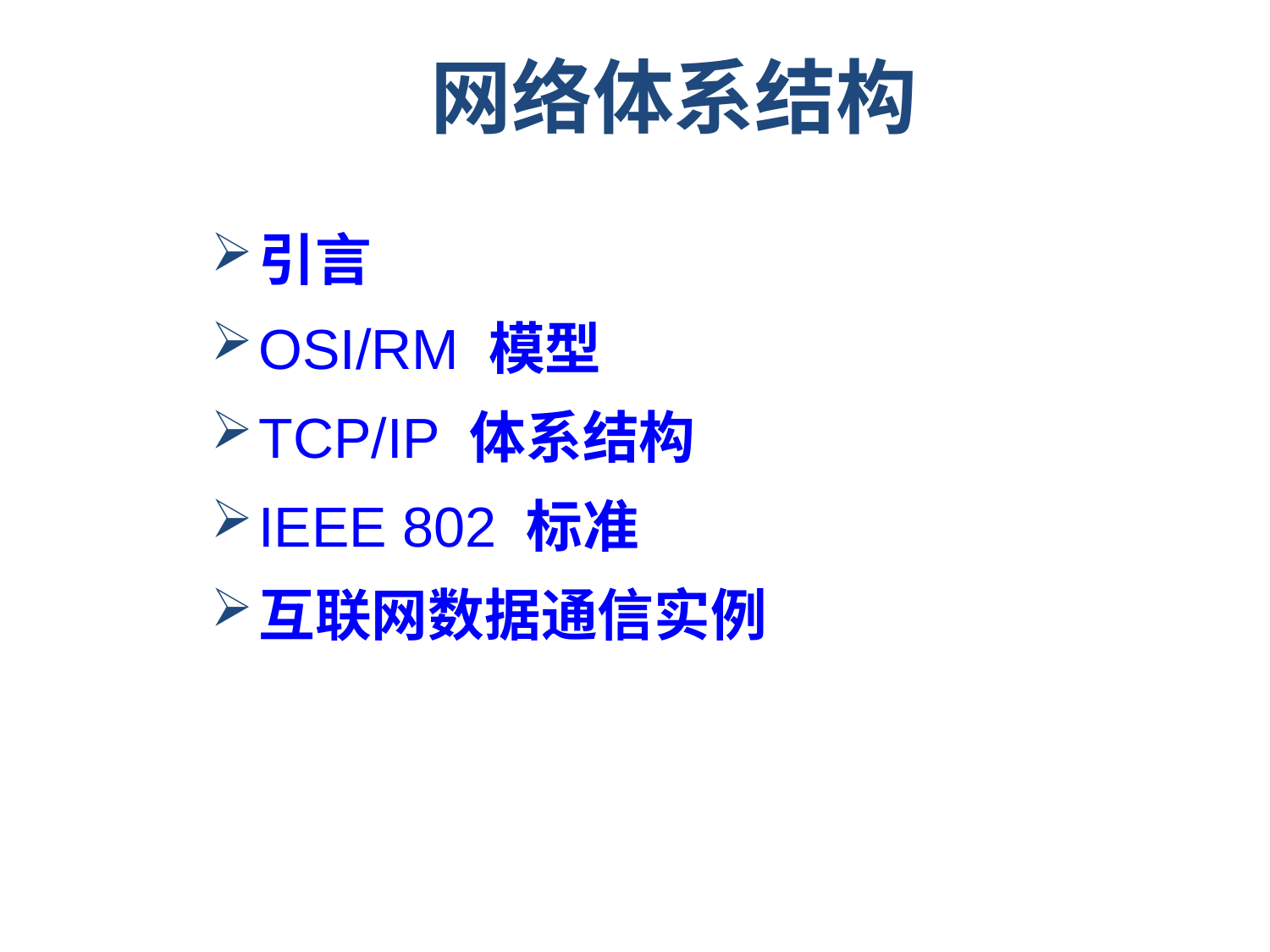

网络体系结构
引言
OSI/RM 模型
TCP/IP 体系结构
IEEE 802 标准
互联网数据通信实例